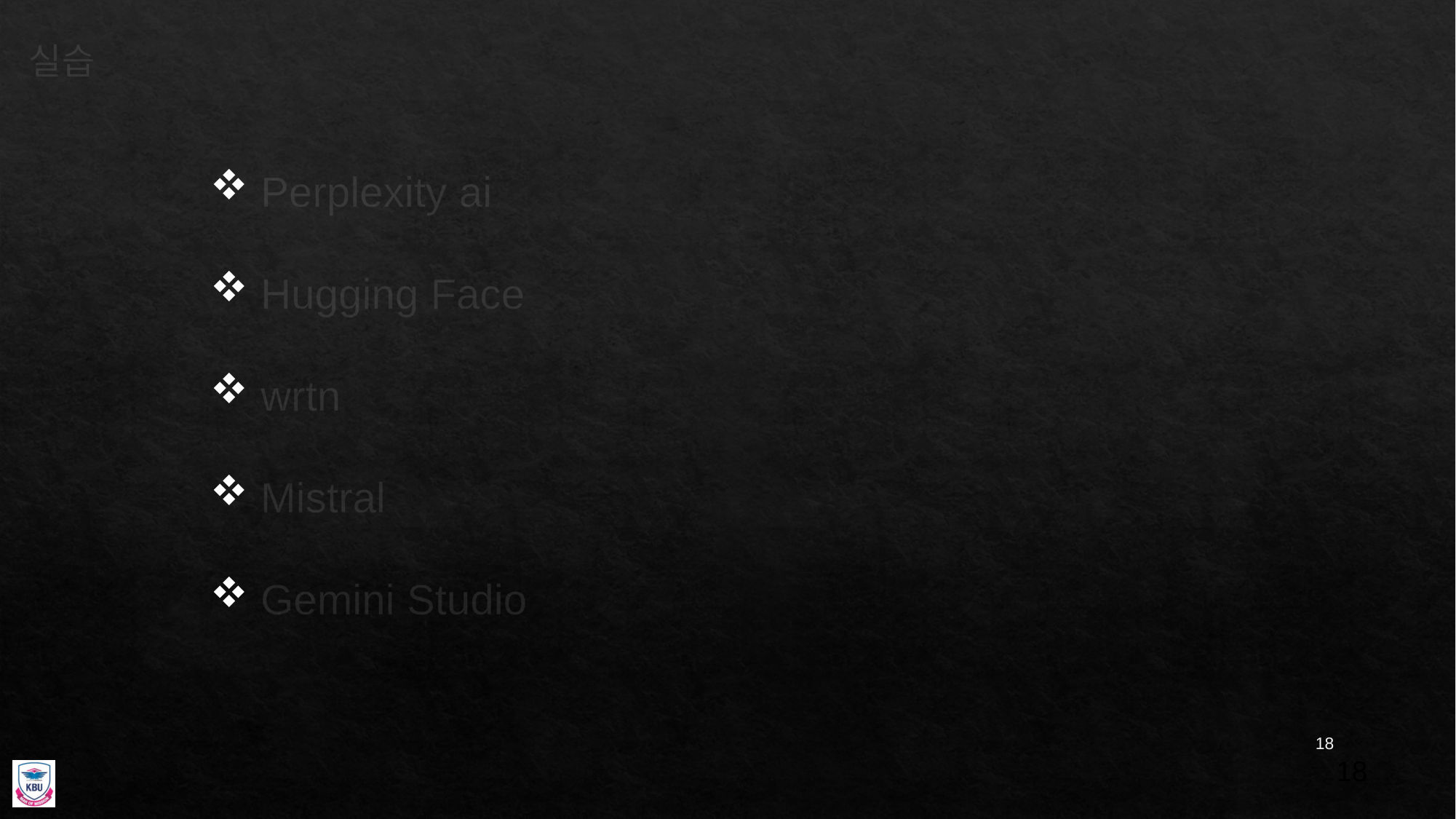

실습
 Perplexity ai
 Hugging Face
 wrtn
 Mistral
 Gemini Studio

18
18